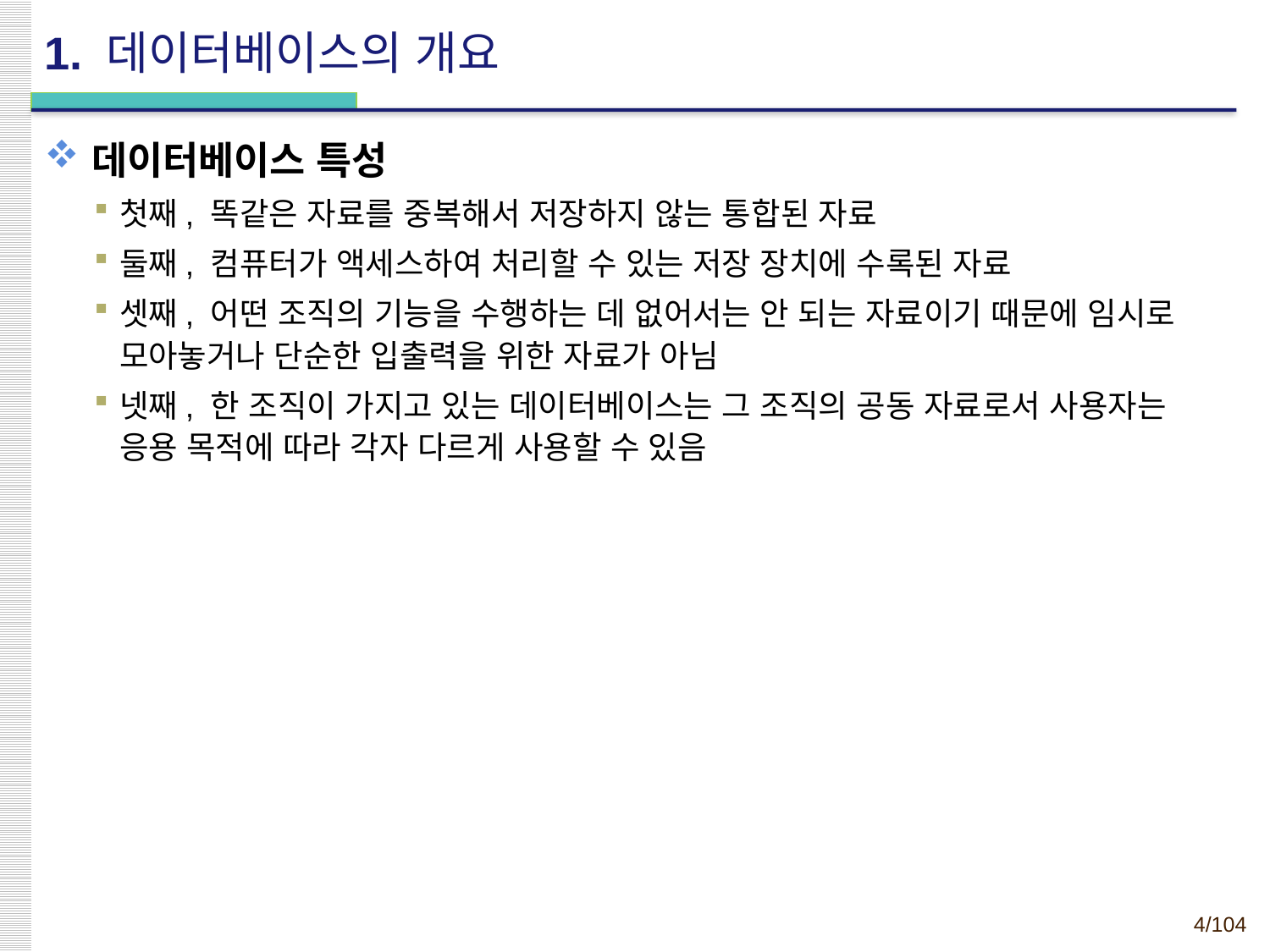

# 1. 데이터베이스의 개요
데이터베이스 특성
첫째, 똑같은 자료를 중복해서 저장하지 않는 통합된 자료
둘째, 컴퓨터가 액세스하여 처리할 수 있는 저장 장치에 수록된 자료
셋째, 어떤 조직의 기능을 수행하는 데 없어서는 안 되는 자료이기 때문에 임시로 모아놓거나 단순한 입출력을 위한 자료가 아님
넷째, 한 조직이 가지고 있는 데이터베이스는 그 조직의 공동 자료로서 사용자는 응용 목적에 따라 각자 다르게 사용할 수 있음